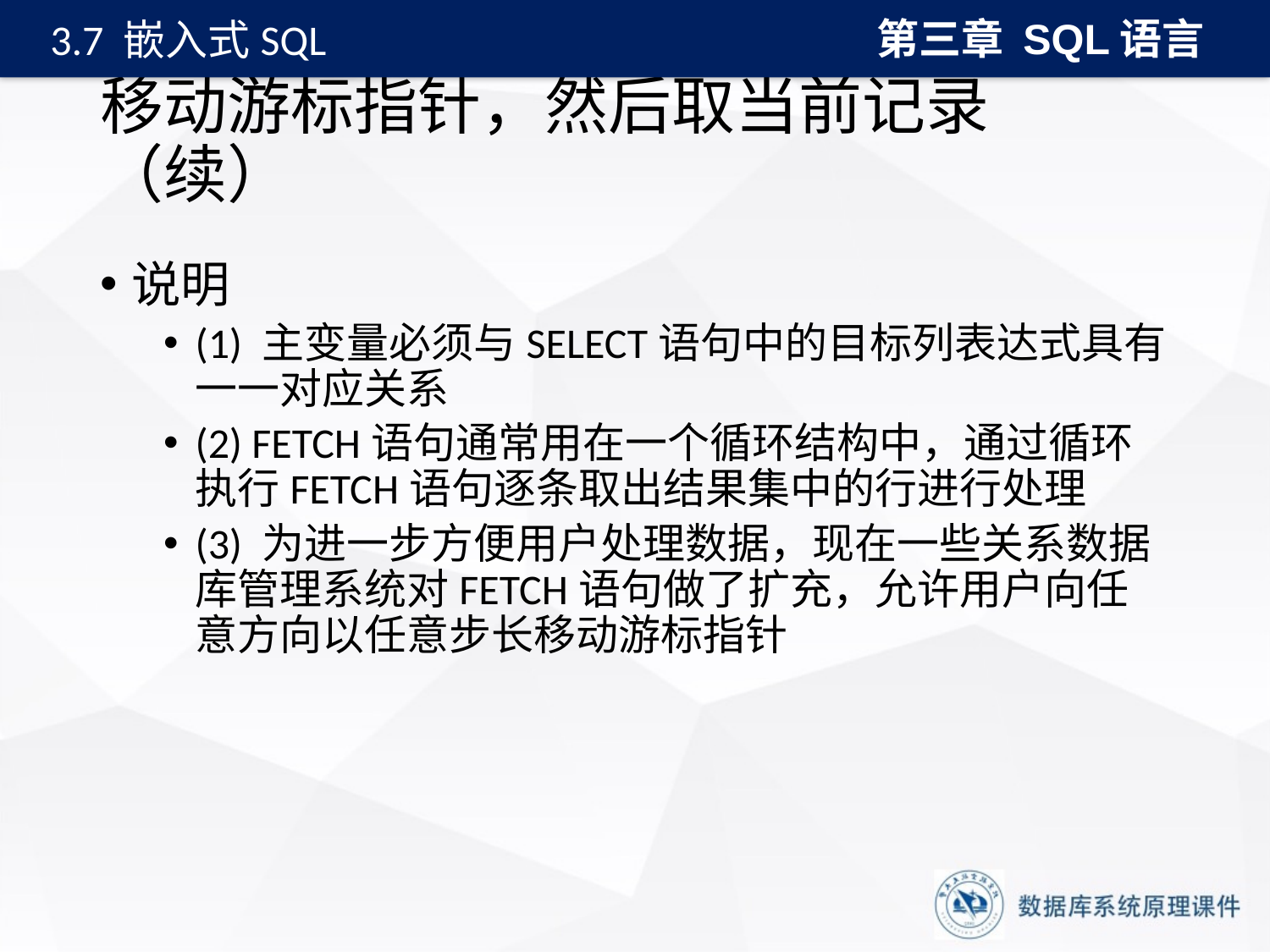

第三章 SQL语言
3.7 嵌入式SQL
# 移动游标指针，然后取当前记录（续）
说明
(1) 主变量必须与SELECT语句中的目标列表达式具有一一对应关系
(2) FETCH语句通常用在一个循环结构中，通过循环执行FETCH语句逐条取出结果集中的行进行处理
(3) 为进一步方便用户处理数据，现在一些关系数据库管理系统对FETCH语句做了扩充，允许用户向任意方向以任意步长移动游标指针